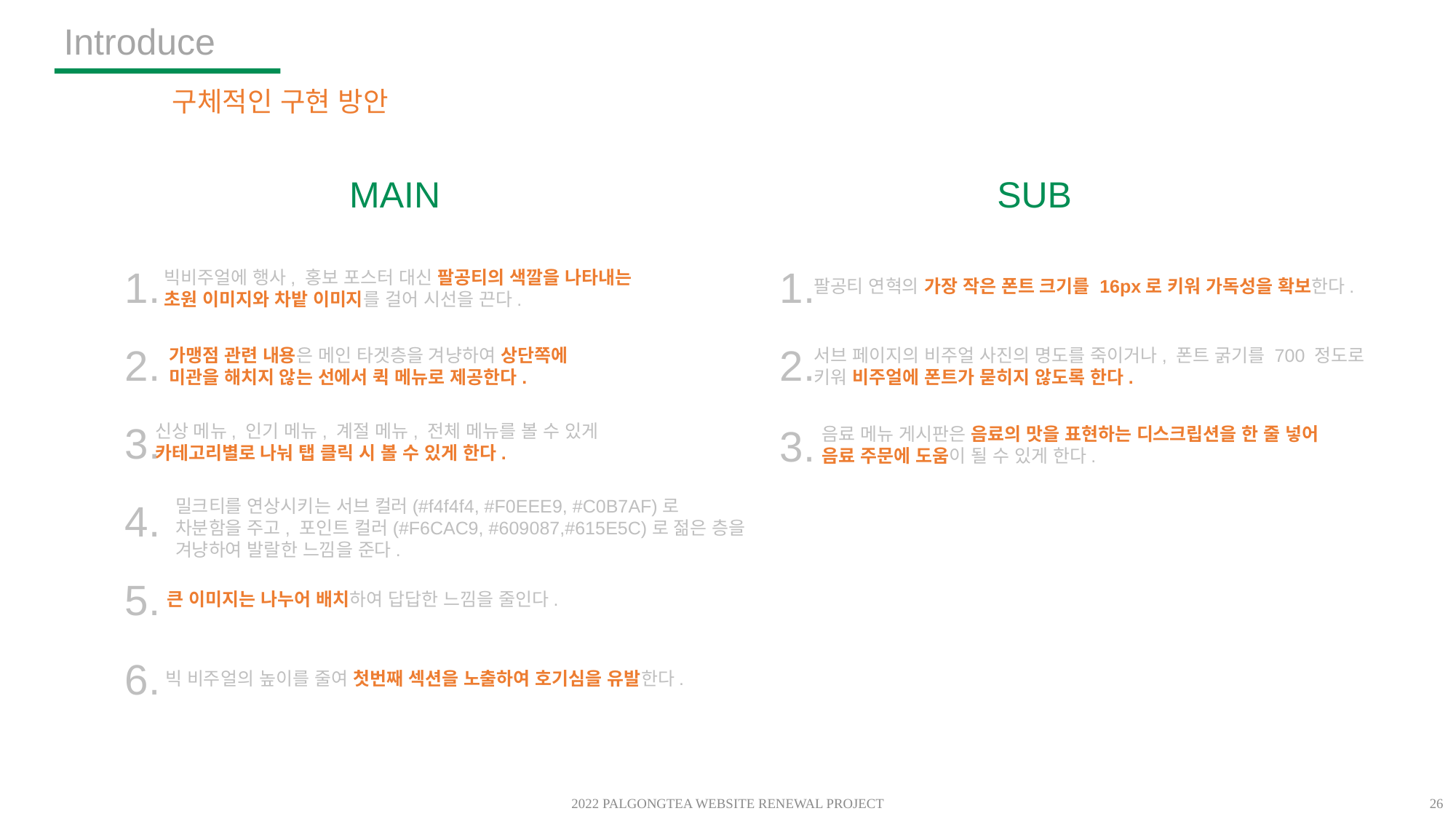

Introduce

구체적인 구현 방안
SUB
MAIN
1.
2.
3.
4.
5.
6.
1.
2.
3.
팔공티 연혁의 가장 작은 폰트 크기를 16px로 키워 가독성을 확보한다.
서브 페이지의 비주얼 사진의 명도를 죽이거나, 폰트 굵기를 700 정도로
키워 비주얼에 폰트가 묻히지 않도록 한다.
음료 메뉴 게시판은 음료의 맛을 표현하는 디스크립션을 한 줄 넣어
음료 주문에 도움이 될 수 있게 한다.
빅비주얼에 행사, 홍보 포스터 대신 팔공티의 색깔을 나타내는
초원 이미지와 차밭 이미지를 걸어 시선을 끈다.
가맹점 관련 내용은 메인 타겟층을 겨냥하여 상단쪽에
미관을 해치지 않는 선에서 퀵 메뉴로 제공한다.
신상 메뉴, 인기 메뉴, 계절 메뉴, 전체 메뉴를 볼 수 있게
카테고리별로 나눠 탭 클릭 시 볼 수 있게 한다.
밀크티를 연상시키는 서브 컬러(#f4f4f4, #F0EEE9, #C0B7AF)로
차분함을 주고, 포인트 컬러(#F6CAC9, #609087,#615E5C)로 젊은 층을
겨냥하여 발랄한 느낌을 준다.

큰 이미지는 나누어 배치하여 답답한 느낌을 줄인다.
빅 비주얼의 높이를 줄여 첫번째 섹션을 노출하여 호기심을 유발한다.

2022 PALGONGTEA WEBSITE RENEWAL PROJECT
26